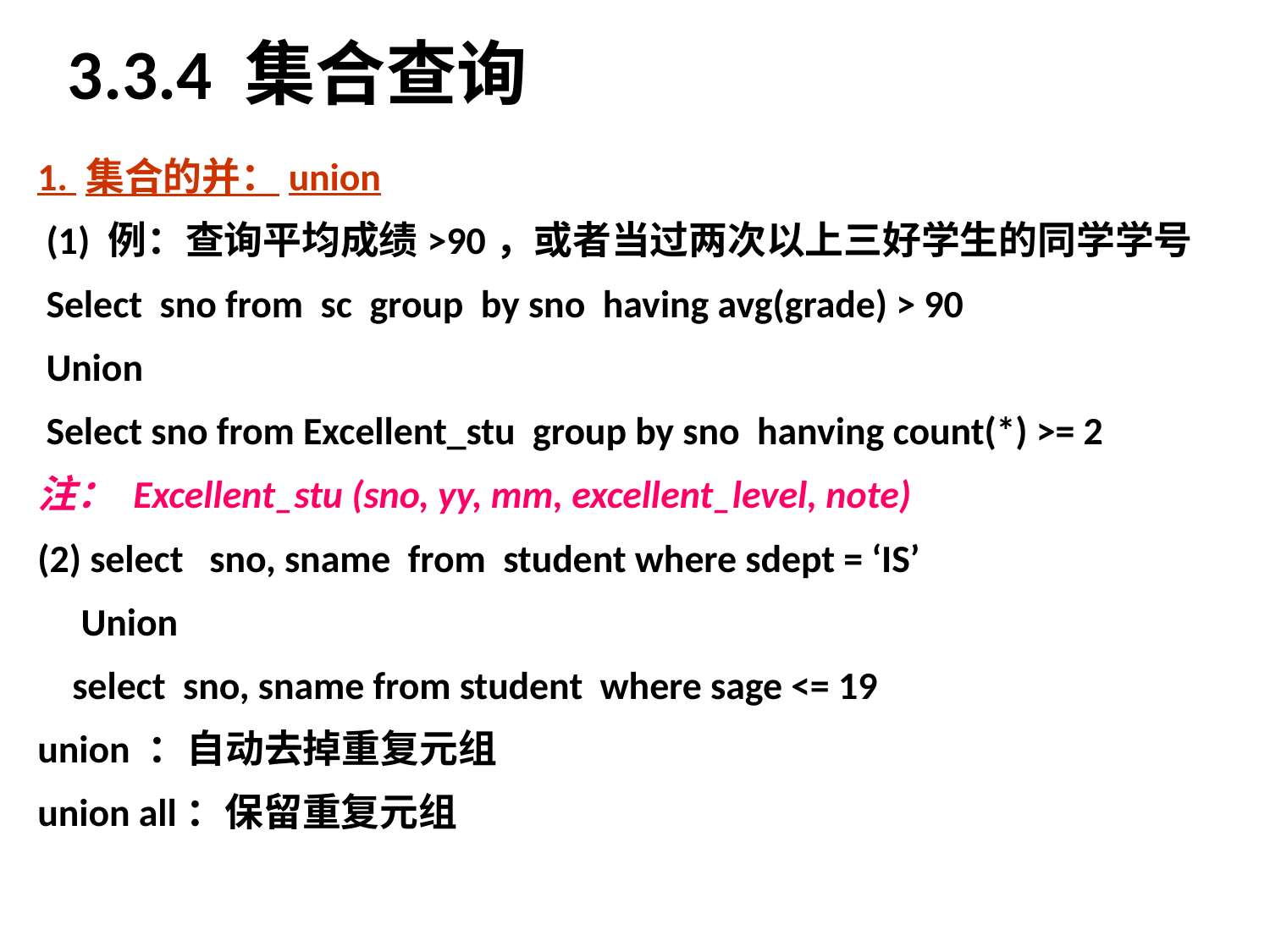

# 3.3.4 集合查询
1. 集合的并：union
 (1) 例：查询平均成绩>90，或者当过两次以上三好学生的同学学号
 Select  sno from  sc  group  by sno  having avg(grade) > 90
 Union
 Select sno from Excellent_stu  group by sno  hanving count(*) >= 2
注： Excellent_stu (sno, yy, mm, excellent_level, note)
(2) select   sno, sname  from  student where sdept = ‘IS’
     Union
    select  sno, sname from student  where sage <= 19
union ：自动去掉重复元组
union all：保留重复元组